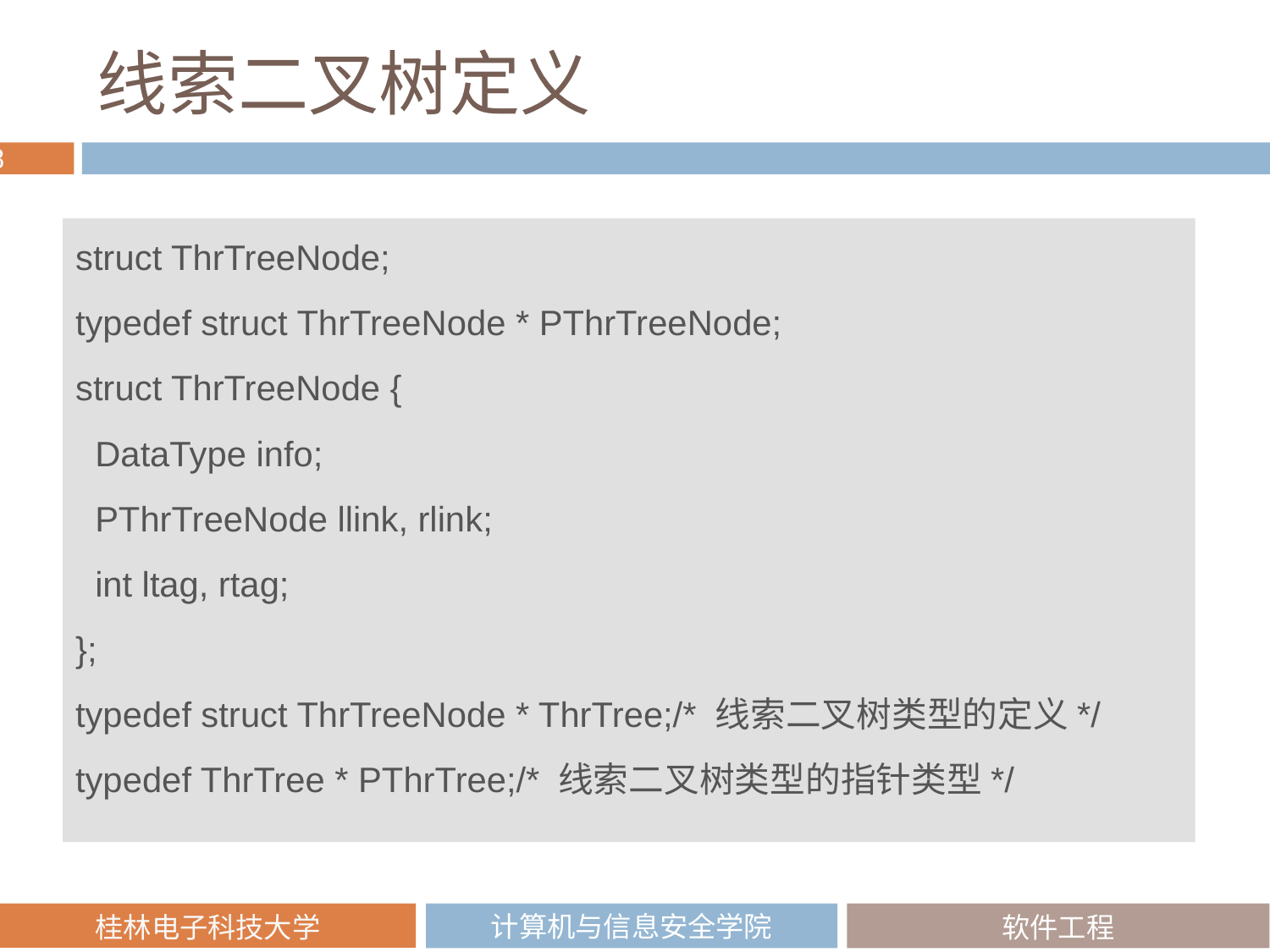

# 线索二叉树定义
struct ThrTreeNode;
typedef struct ThrTreeNode * PThrTreeNode;
struct ThrTreeNode {
  DataType info;
  PThrTreeNode llink, rlink;
  int ltag, rtag;
};
typedef struct ThrTreeNode * ThrTree;/* 线索二叉树类型的定义*/
typedef ThrTree * PThrTree;/* 线索二叉树类型的指针类型*/